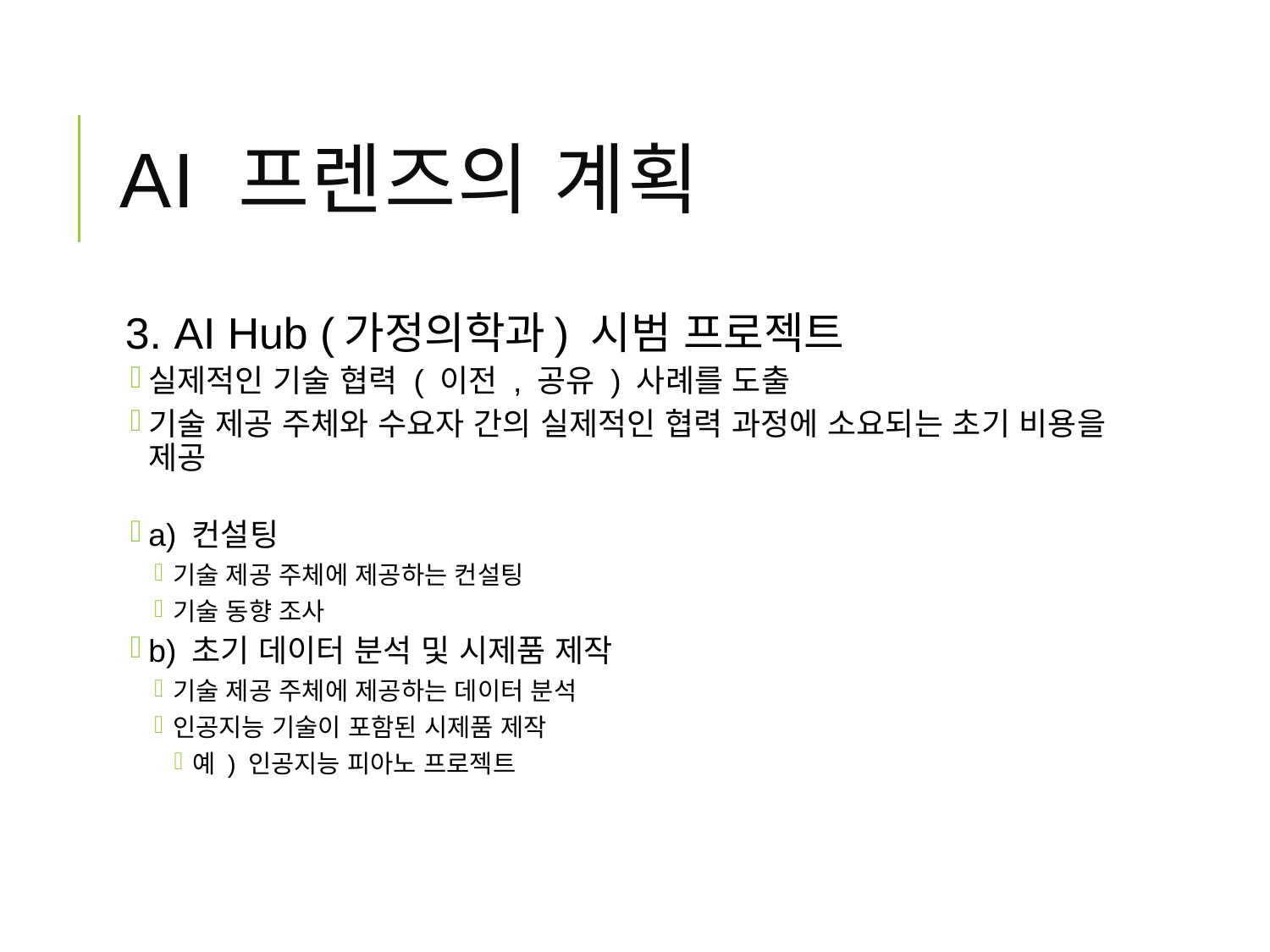

# AI 프렌즈의 계획
3. AI Hub (가정의학과) 시범 프로젝트
실제적인 기술 협력 ( 이전 , 공유 ) 사례를 도출
기술 제공 주체와 수요자 간의 실제적인 협력 과정에 소요되는 초기 비용을 제공
a) 컨설팅
기술 제공 주체에 제공하는 컨설팅
기술 동향 조사
b) 초기 데이터 분석 및 시제품 제작
기술 제공 주체에 제공하는 데이터 분석
인공지능 기술이 포함된 시제품 제작
예 ) 인공지능 피아노 프로젝트